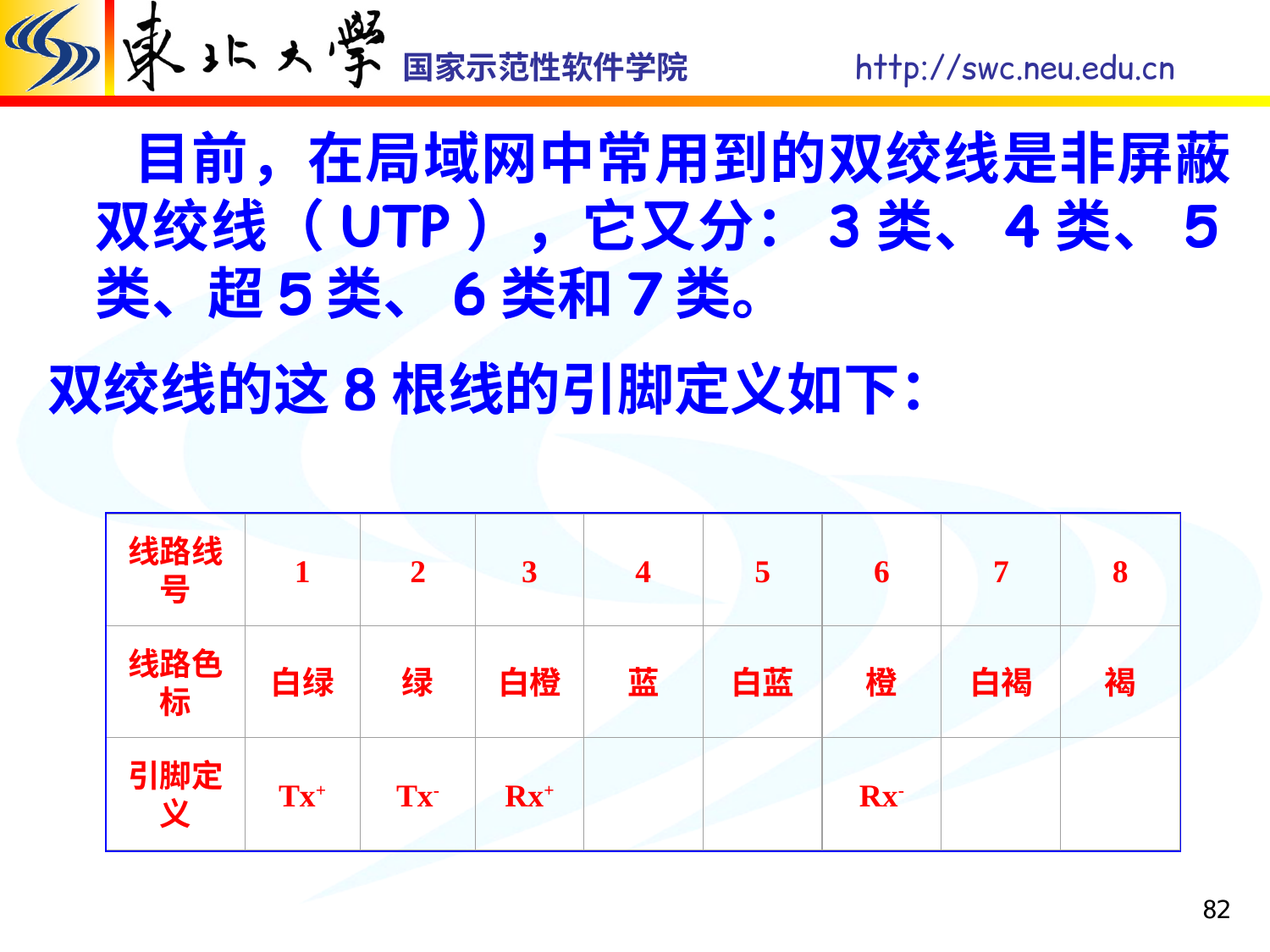

目前，在局域网中常用到的双绞线是非屏蔽双绞线（UTP），它又分：3类、4类、5类、超5类、6类和7类。
双绞线的这8根线的引脚定义如下：

线路线号

1

2

3

4

5

6

7

8

线路色标

白绿

绿

白橙

蓝

白蓝

橙

白褐

褐

引脚定义

Tx+

Tx-

Rx+

Rx-

82